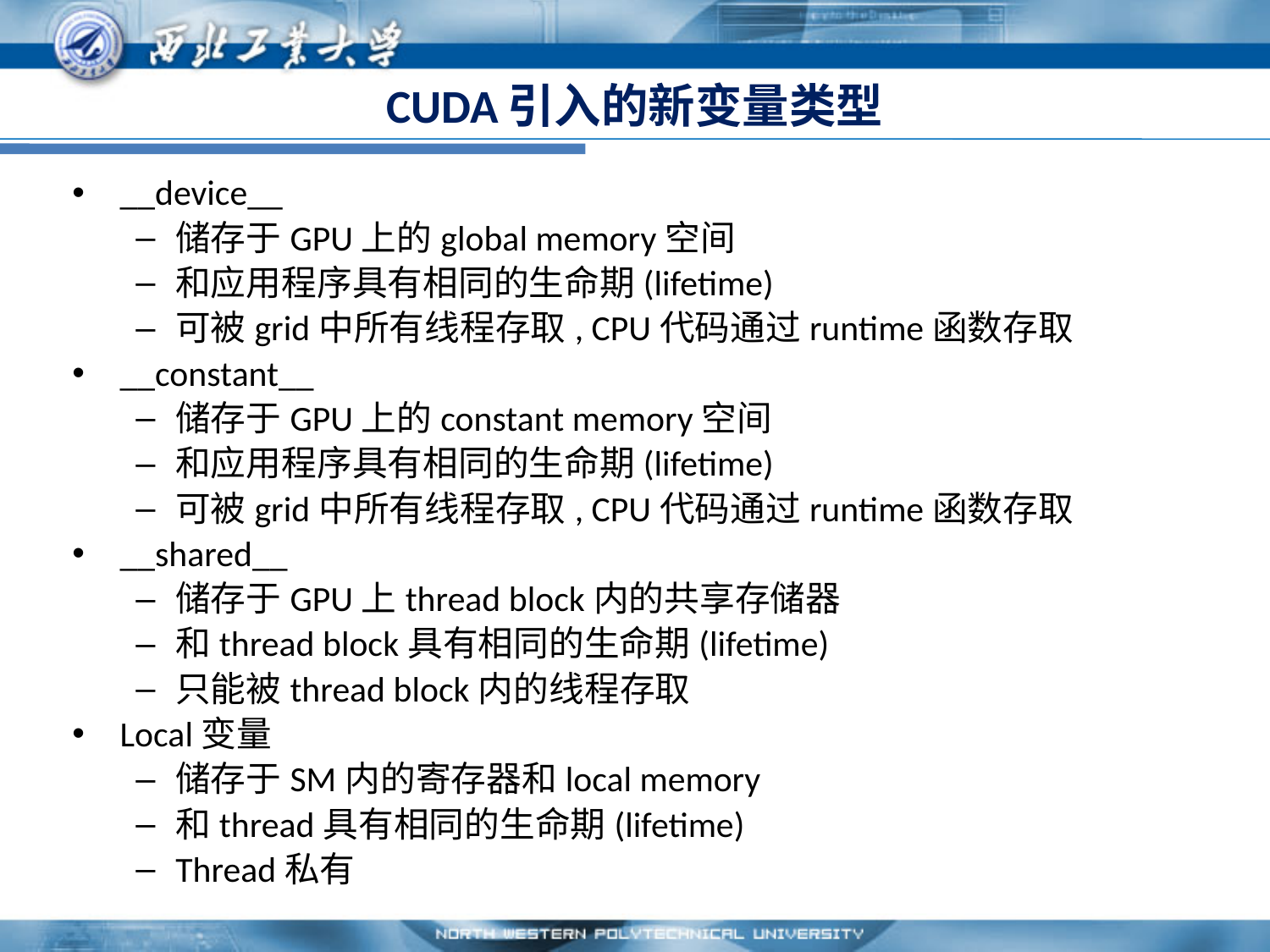

# CUDA引入的新变量类型
__device__
储存于GPU上的global memory空间
和应用程序具有相同的生命期(lifetime)
可被grid中所有线程存取, CPU代码通过runtime函数存取
__constant__
储存于GPU上的constant memory空间
和应用程序具有相同的生命期(lifetime)
可被grid中所有线程存取, CPU代码通过runtime函数存取
__shared__
储存于GPU上thread block内的共享存储器
和thread block具有相同的生命期(lifetime)
只能被thread block内的线程存取
Local变量
储存于SM内的寄存器和local memory
和thread具有相同的生命期(lifetime)
Thread私有